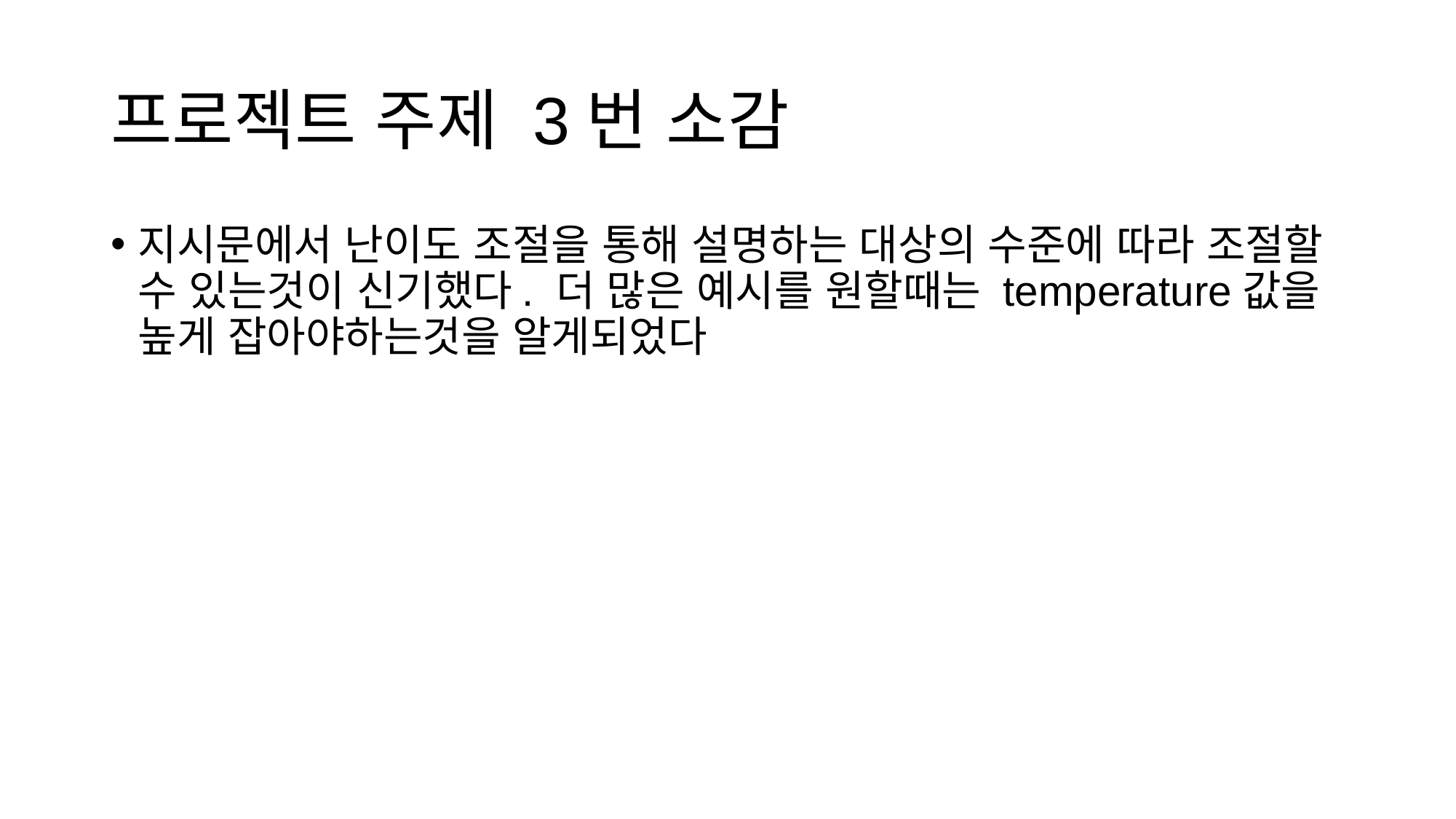

# 프로젝트 주제 3번 소감
지시문에서 난이도 조절을 통해 설명하는 대상의 수준에 따라 조절할 수 있는것이 신기했다. 더 많은 예시를 원할때는 temperature값을 높게 잡아야하는것을 알게되었다